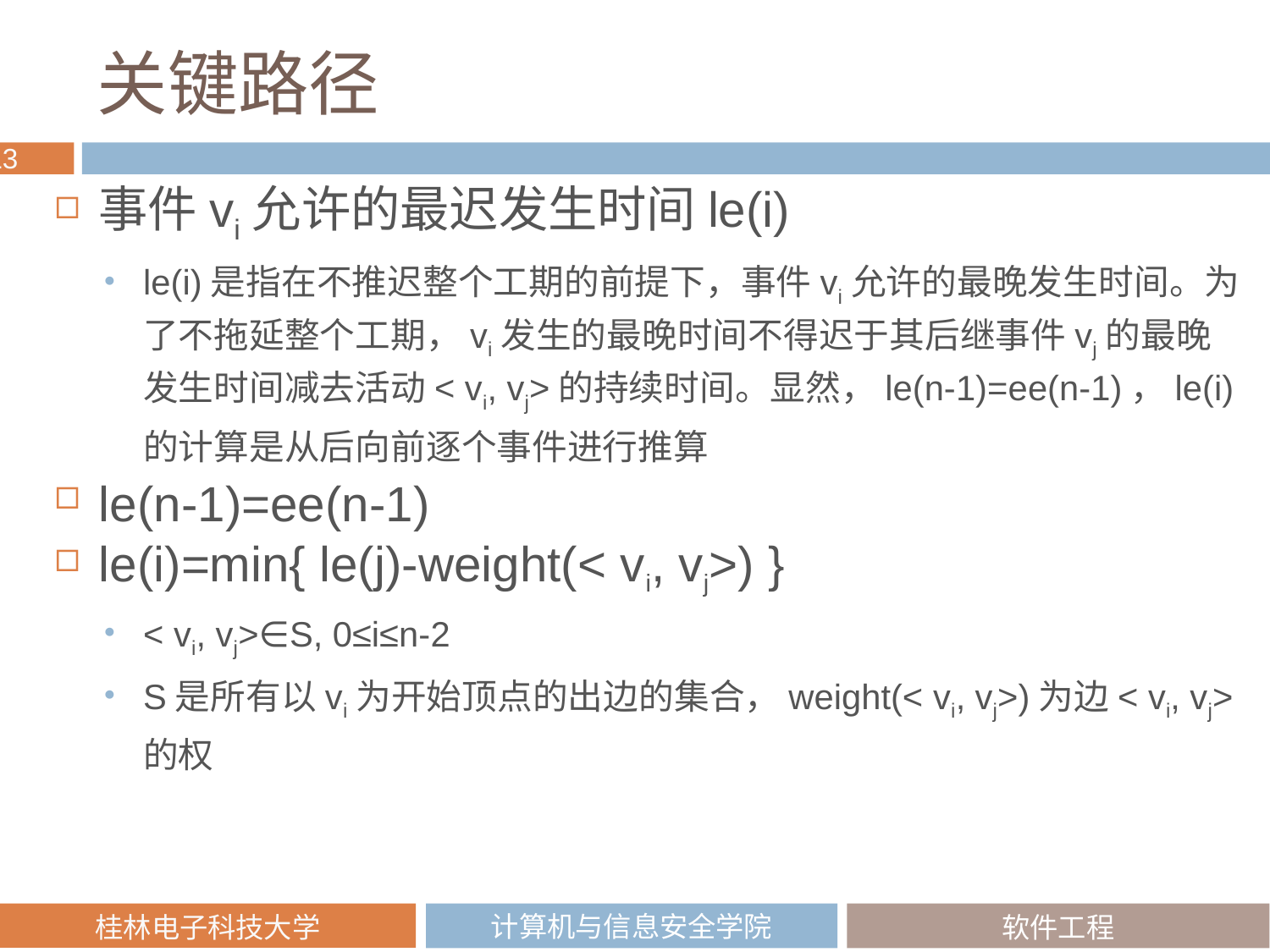

# 关键路径
事件vi允许的最迟发生时间le(i)
le(i)是指在不推迟整个工期的前提下，事件vi允许的最晚发生时间。为了不拖延整个工期，vi发生的最晚时间不得迟于其后继事件vj的最晚发生时间减去活动< vi, vj>的持续时间。显然，le(n-1)=ee(n-1)，le(i)的计算是从后向前逐个事件进行推算
le(n-1)=ee(n-1)
le(i)=min{ le(j)-weight(< vi, vj>) }
< vi, vj>∈S, 0≤i≤n-2
S是所有以vi为开始顶点的出边的集合，weight(< vi, vj>)为边< vi, vj>的权